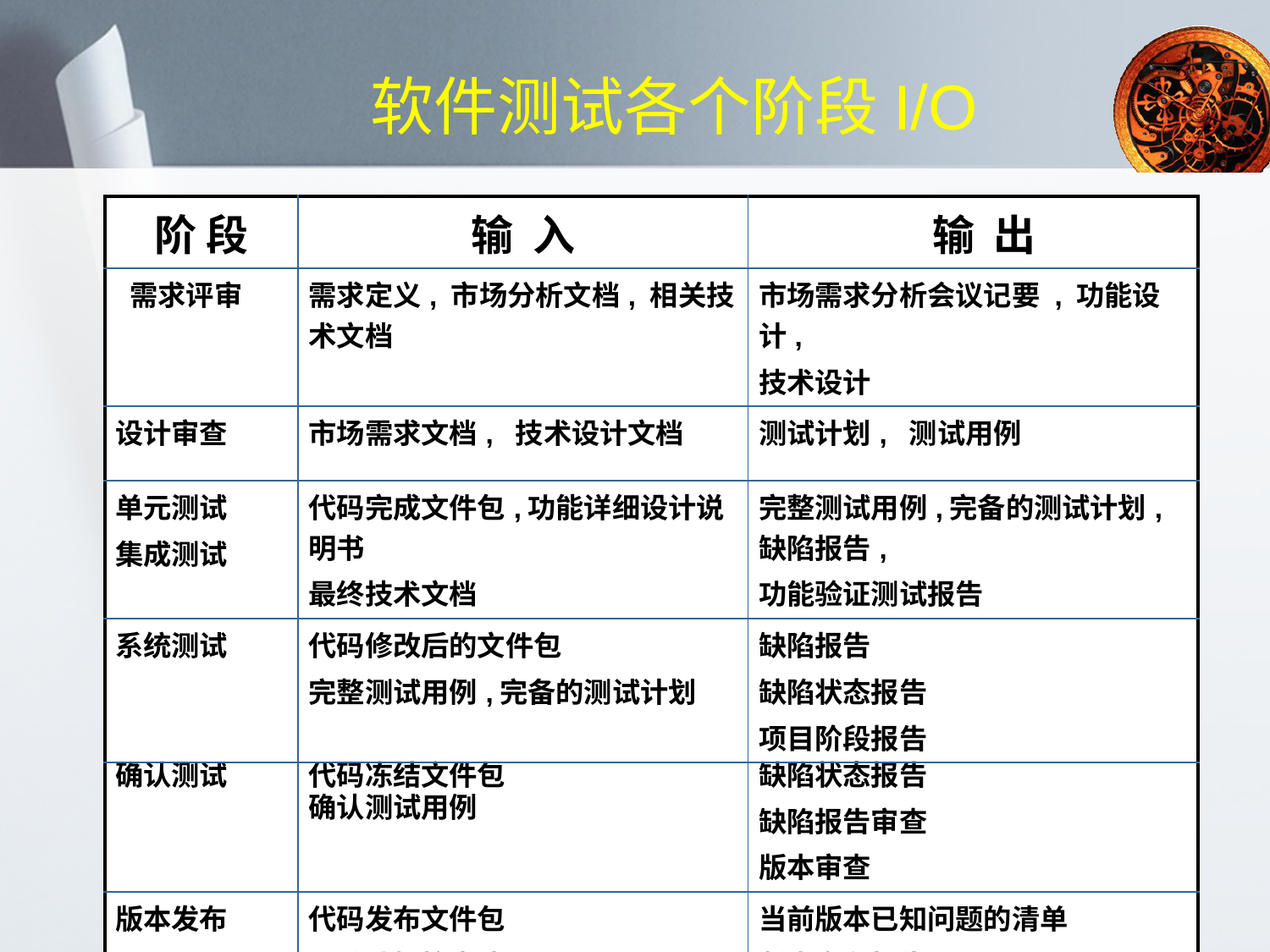

# 软件测试各个阶段I/O
| 阶 段 | 输 入 | 输 出 |
| --- | --- | --- |
| 需求评审 | 需求定义, 市场分析文档, 相关技术文档 | 市场需求分析会议记要 , 功能设计, 技术设计 |
| 设计审查 | 市场需求文档, 技术设计文档 | 测试计划, 测试用例 |
| 单元测试 集成测试 | 代码完成文件包,功能详细设计说明书 最终技术文档 | 完整测试用例,完备的测试计划, 缺陷报告, 功能验证测试报告 |
| 系统测试 | 代码修改后的文件包 完整测试用例,完备的测试计划 | 缺陷报告 缺陷状态报告 项目阶段报告 |
| 确认测试 | 代码冻结文件包 确认测试用例 | 缺陷状态报告 缺陷报告审查 版本审查 |
| 版本发布 | 代码发布文件包 测试计划检查清单 | 当前版本已知问题的清单 版本发布报告 |